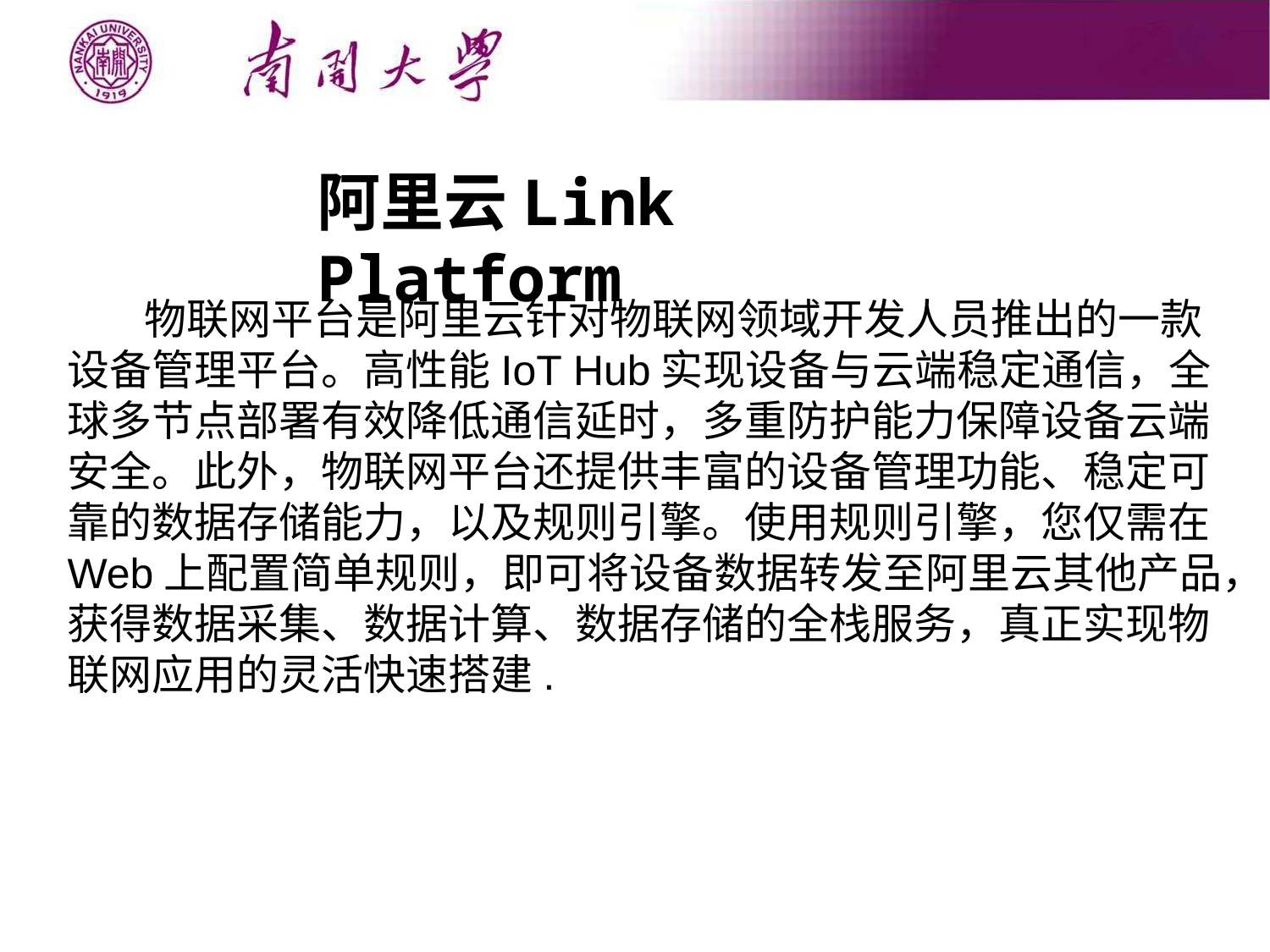

阿里云Link Platform
       物联网平台是阿里云针对物联网领域开发人员推出的一款设备管理平台。高性能IoT Hub实现设备与云端稳定通信，全球多节点部署有效降低通信延时，多重防护能力保障设备云端安全。此外，物联网平台还提供丰富的设备管理功能、稳定可靠的数据存储能力，以及规则引擎。使用规则引擎，您仅需在Web上配置简单规则，即可将设备数据转发至阿里云其他产品，获得数据采集、数据计算、数据存储的全栈服务，真正实现物联网应用的灵活快速搭建.